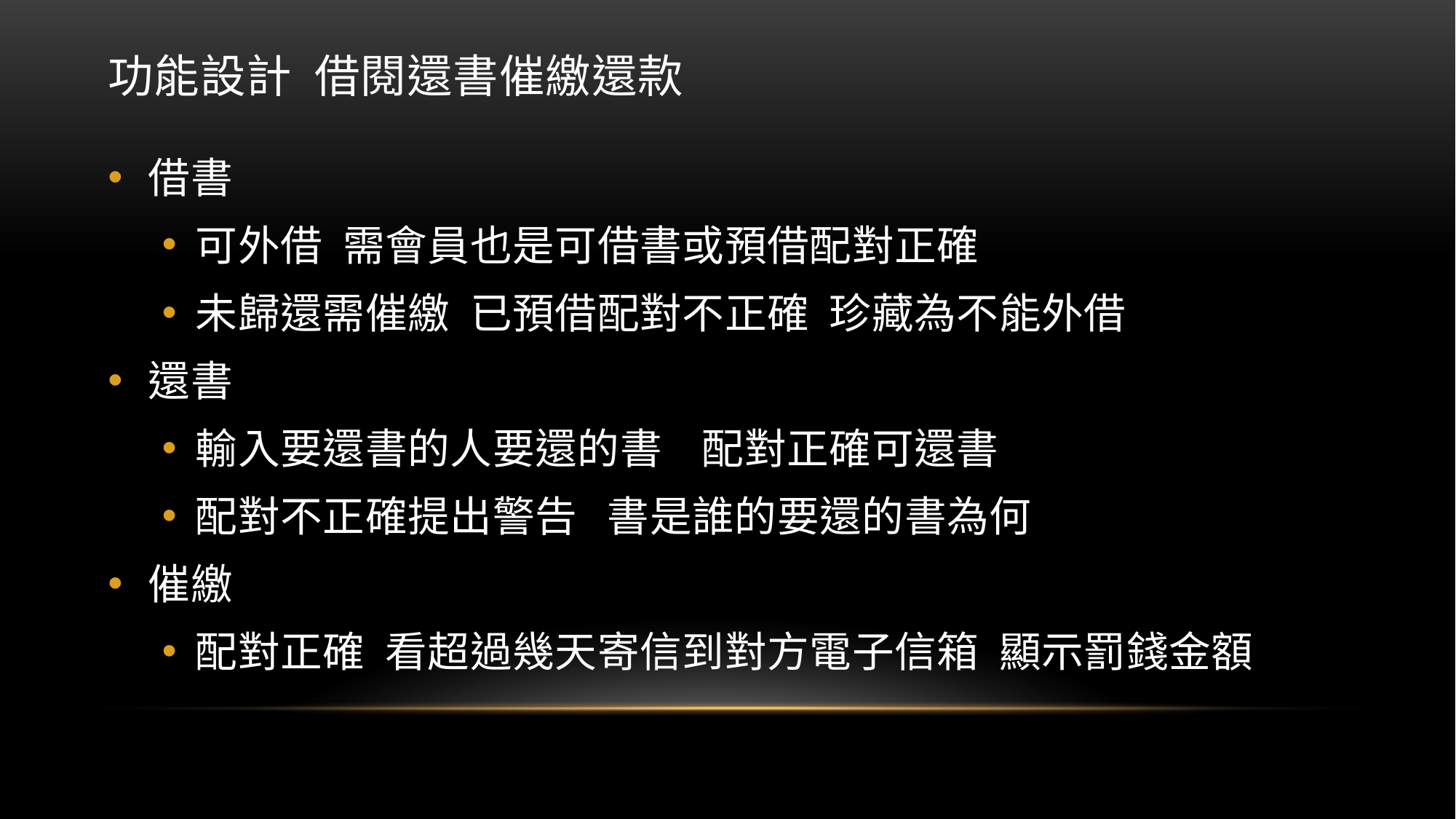

# 功能設計  借閱還書催繳還款
借書
可外借  需會員也是可借書或預借配對正確
未歸還需催繳  已預借配對不正確  珍藏為不能外借
還書
輸入要還書的人要還的書    配對正確可還書
配對不正確提出警告   書是誰的要還的書為何
催繳
配對正確  看超過幾天寄信到對方電子信箱  顯示罰錢金額